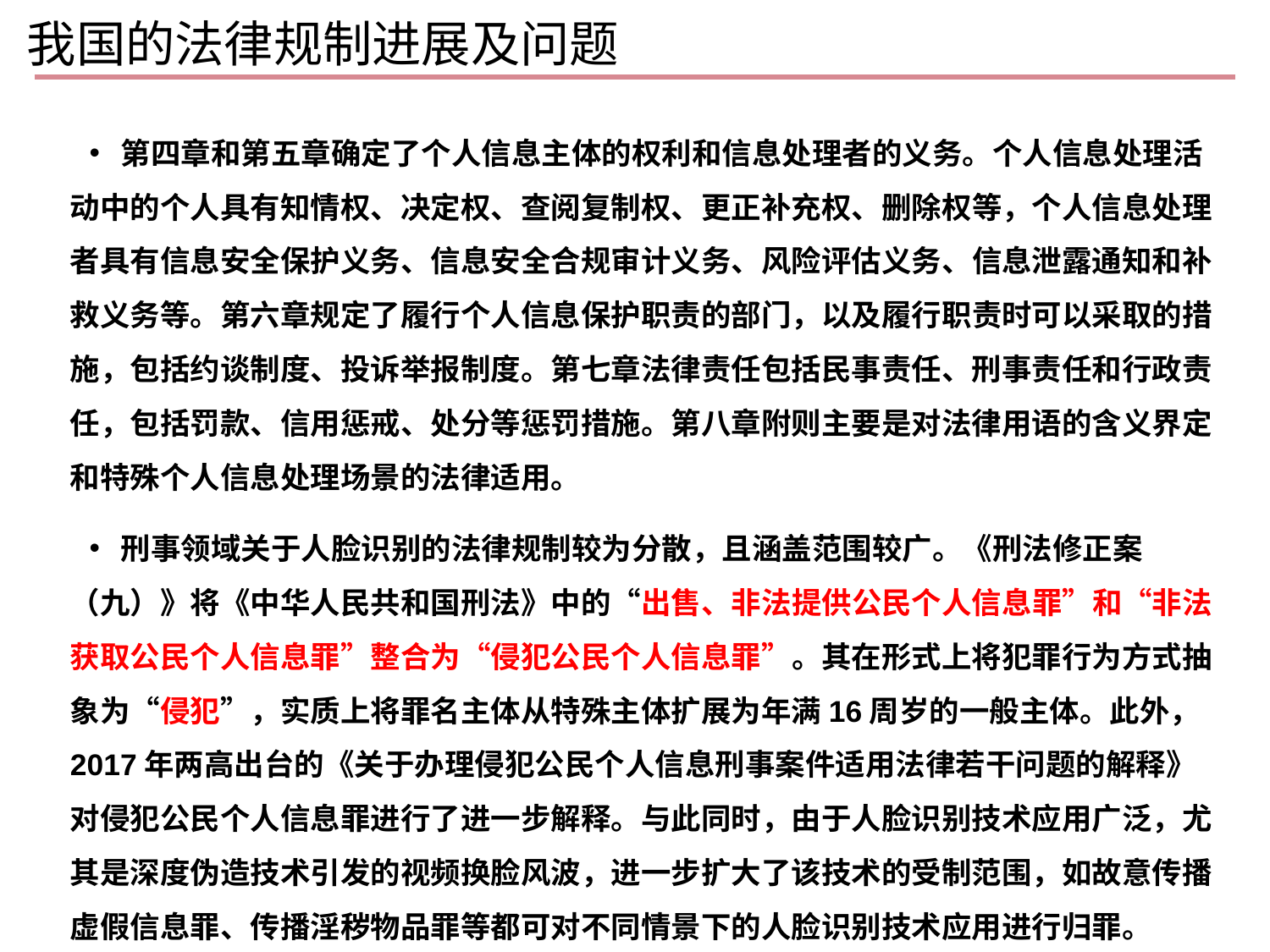

# 我国的法律规制进展及问题
  第四章和第五章确定了个人信息主体的权利和信息处理者的义务。个人信息处理活动中的个人具有知情权、决定权、查阅复制权、更正补充权、删除权等，个人信息处理者具有信息安全保护义务、信息安全合规审计义务、风险评估义务、信息泄露通知和补救义务等。第六章规定了履行个人信息保护职责的部门，以及履行职责时可以采取的措施，包括约谈制度、投诉举报制度。第七章法律责任包括民事责任、刑事责任和行政责任，包括罚款、信用惩戒、处分等惩罚措施。第八章附则主要是对法律用语的含义界定和特殊个人信息处理场景的法律适用。
  刑事领域关于人脸识别的法律规制较为分散，且涵盖范围较广。《刑法修正案（九）》将《中华人民共和国刑法》中的“出售、非法提供公民个人信息罪”和“非法获取公民个人信息罪”整合为“侵犯公民个人信息罪”。其在形式上将犯罪行为方式抽象为“侵犯”，实质上将罪名主体从特殊主体扩展为年满16周岁的一般主体。此外，2017年两高出台的《关于办理侵犯公民个人信息刑事案件适用法律若干问题的解释》对侵犯公民个人信息罪进行了进一步解释。与此同时，由于人脸识别技术应用广泛，尤其是深度伪造技术引发的视频换脸风波，进一步扩大了该技术的受制范围，如故意传播虚假信息罪、传播淫秽物品罪等都可对不同情景下的人脸识别技术应用进行归罪。